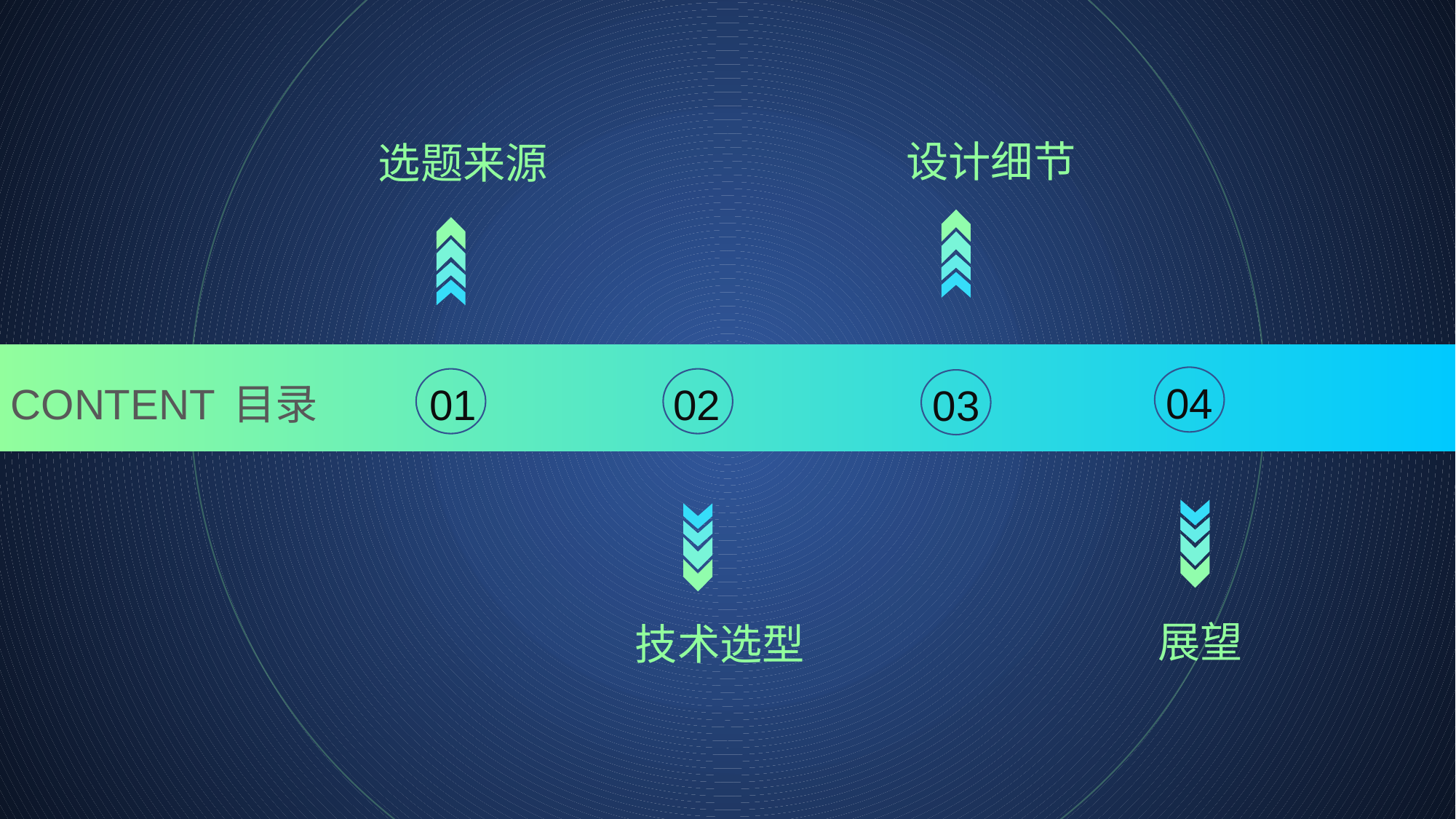

设计细节
选题来源

04
CONTENT
目录
02
01
03

   展望
技术选型